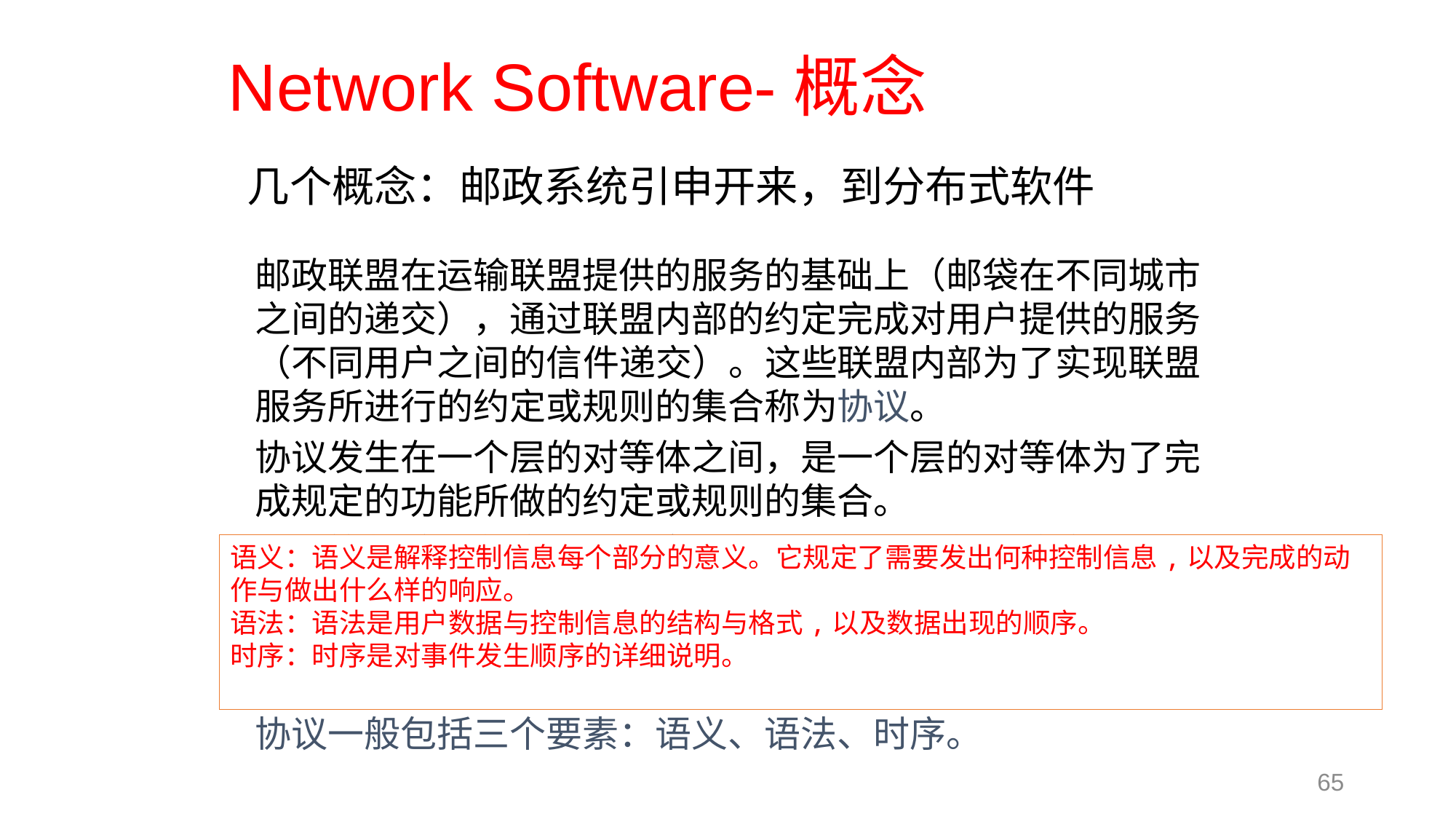

# Network Software-概念
几个概念：邮政系统引申开来，到分布式软件
邮政联盟在运输联盟提供的服务的基础上（邮袋在不同城市之间的递交），通过联盟内部的约定完成对用户提供的服务（不同用户之间的信件递交）。这些联盟内部为了实现联盟服务所进行的约定或规则的集合称为协议。
协议发生在一个层的对等体之间，是一个层的对等体为了完成规定的功能所做的约定或规则的集合。
从计算机编程角度，为了完成某种功能，最基本的方式是“数据结构+算法”。数据结构是双方交互的内容，称为协议字段；运行在各个对等体上针对协议格式的处理操作集合称为协议算法。
协议一般包括三个要素：语义、语法、时序。

语义：语义是解释控制信息每个部分的意义。它规定了需要发出何种控制信息,以及完成的动作与做出什么样的响应。
语法：语法是用户数据与控制信息的结构与格式,以及数据出现的顺序。
时序：时序是对事件发生顺序的详细说明。

65